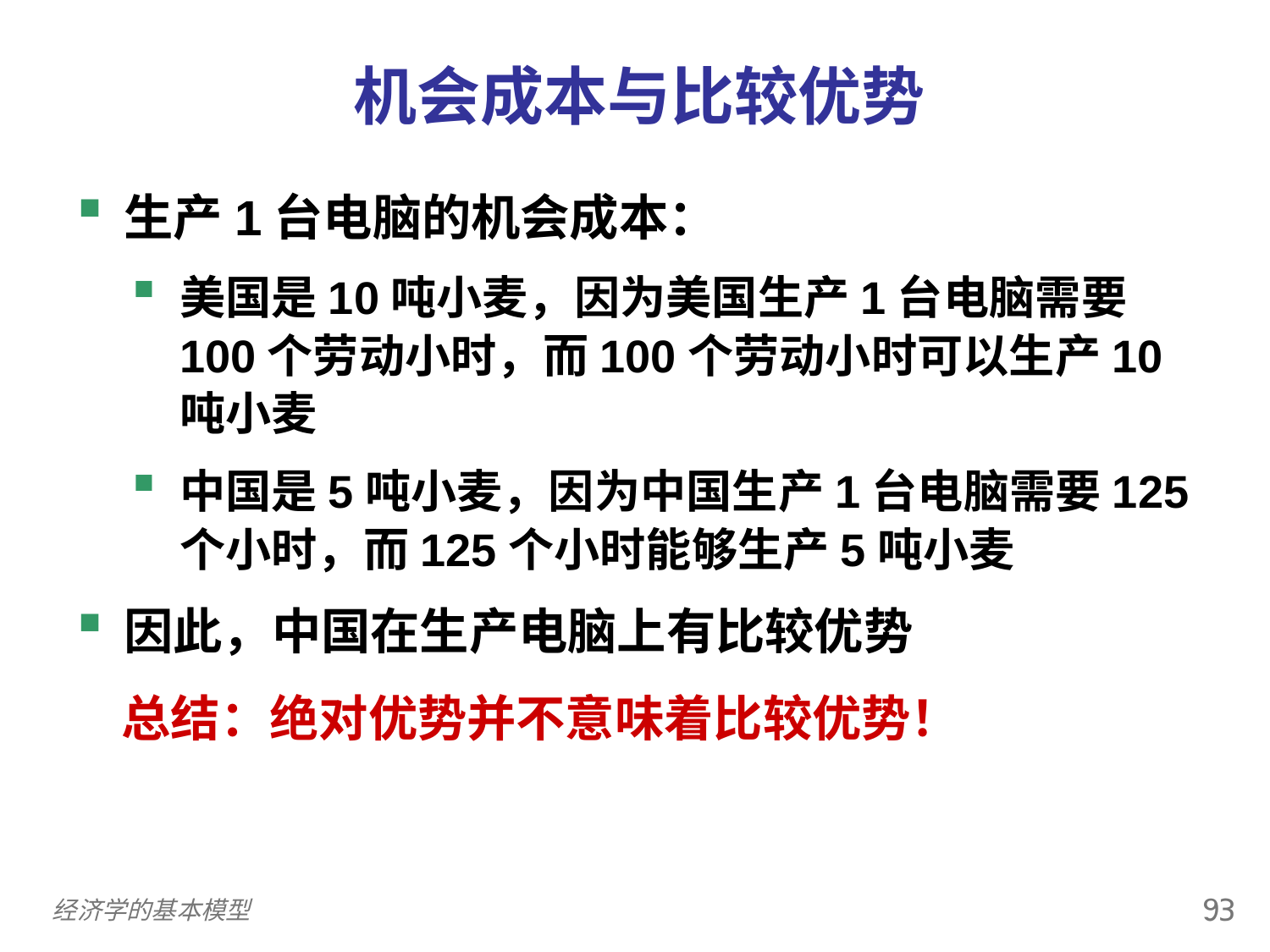

机会成本与比较优势
0
生产1台电脑的机会成本：
美国是10吨小麦，因为美国生产1台电脑需要100个劳动小时，而100个劳动小时可以生产10吨小麦
中国是5吨小麦，因为中国生产1台电脑需要125个小时，而125个小时能够生产5吨小麦
因此，中国在生产电脑上有比较优势
   总结：绝对优势并不意味着比较优势！
93
经济学的基本模型